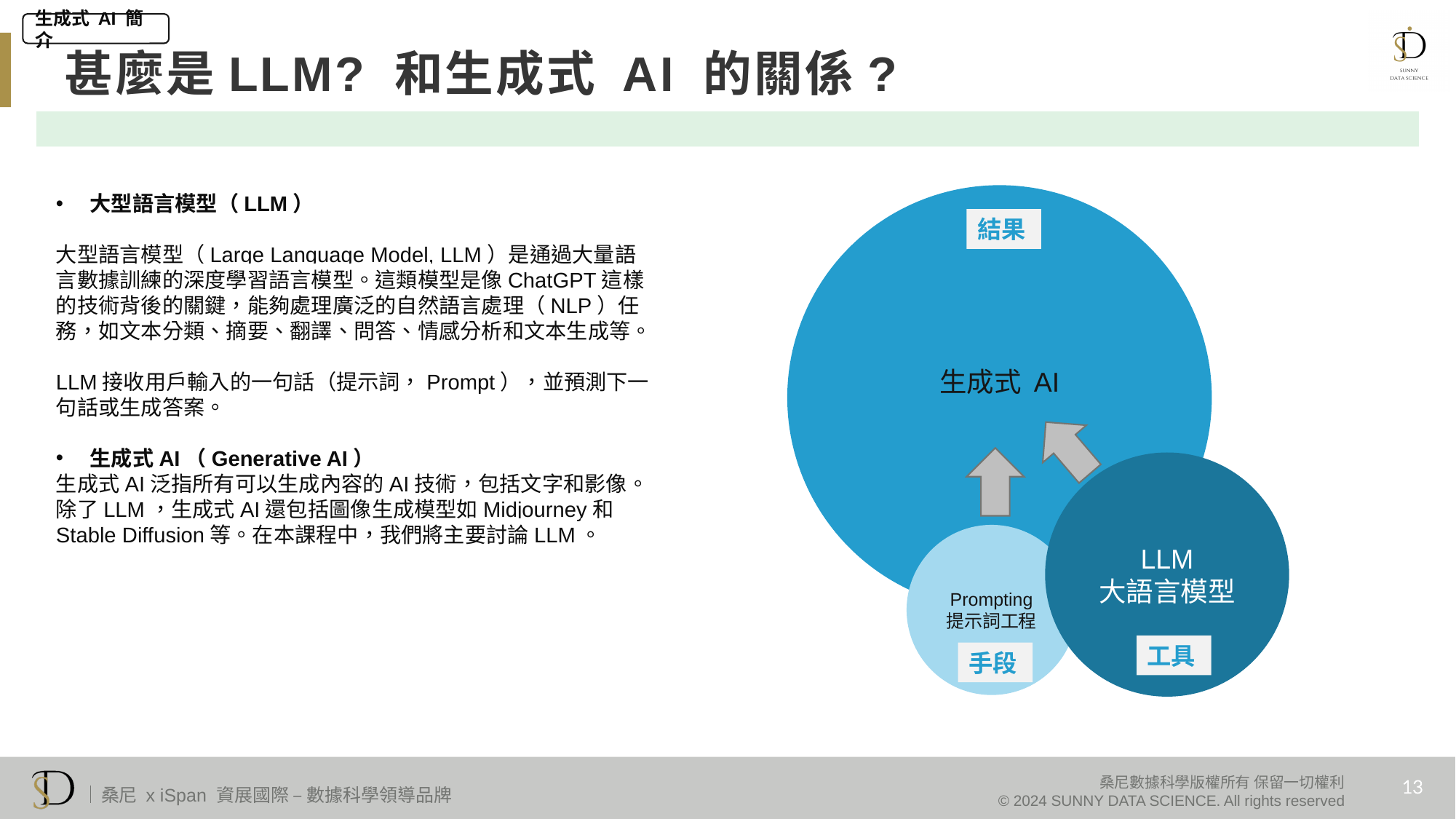

生成式 AI 簡介
甚麼是LLM? 和生成式 AI 的關係?

大型語言模型（LLM）

大型語言模型（Large Language Model, LLM）是通過大量語言數據訓練的深度學習語言模型。這類模型是像ChatGPT這樣的技術背後的關鍵，能夠處理廣泛的自然語言處理（NLP）任務，如文本分類、摘要、翻譯、問答、情感分析和文本生成等。

LLM接收用戶輸入的一句話（提示詞，Prompt），並預測下一句話或生成答案。

生成式AI（Generative AI）
生成式AI泛指所有可以生成內容的AI技術，包括文字和影像。除了LLM，生成式AI還包括圖像生成模型如Midjourney和Stable Diffusion等。在本課程中，我們將主要討論LLM。
生成式 AI

結果

LLM
大語言模型

Prompting
提示詞工程
工具
手段